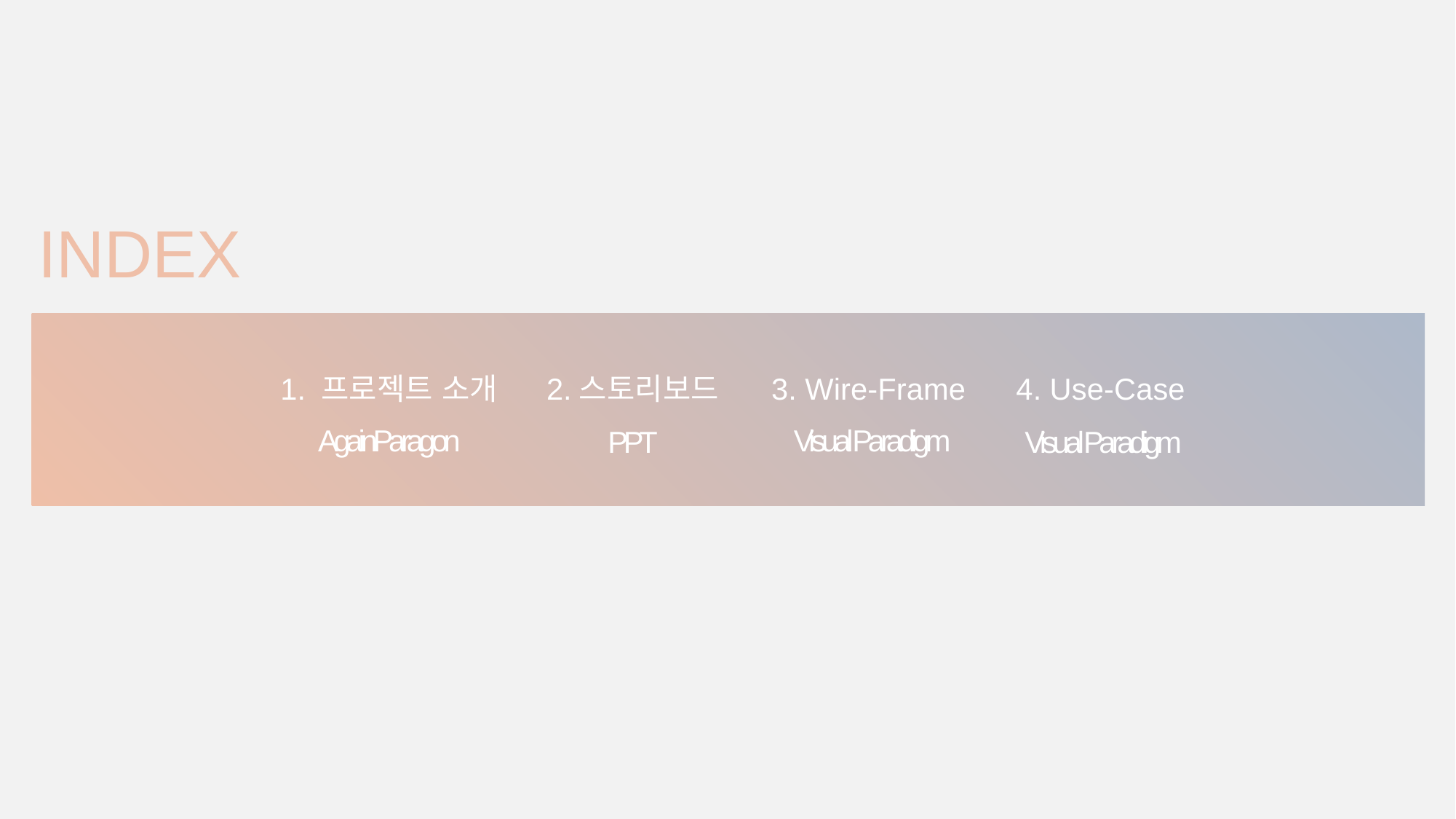

INDEX

1. 프로젝트 소개
2.스토리보드
3. Wire-Frame
4. Use-Case
AgainParagon
Visual Paradigm
PPT
Visual Paradigm